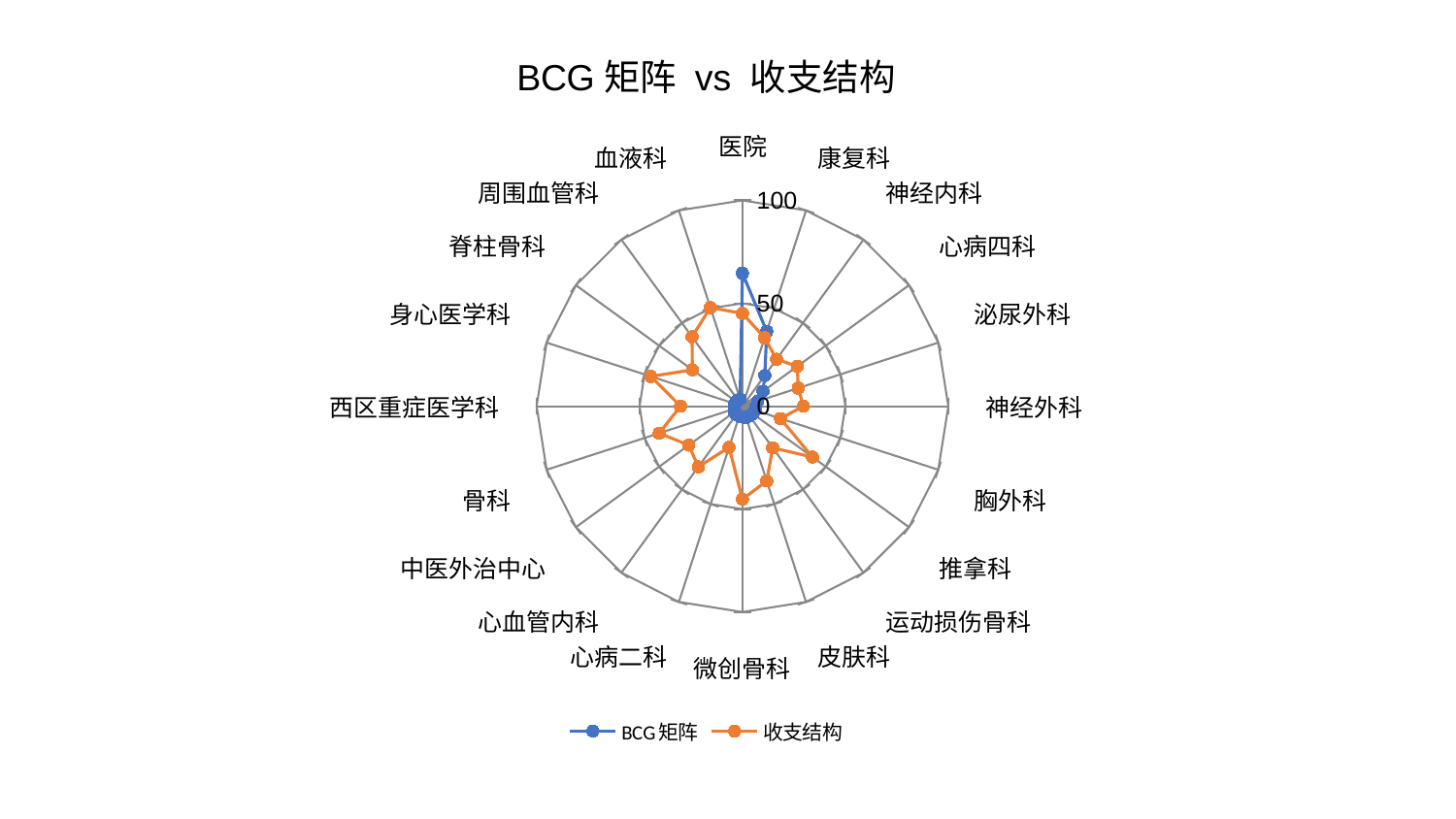

### Chart: BCG矩阵 vs 收支结构

| Category | BCG矩阵 | 收支结构 |
|---|---|---|
| 医院 | 64.6477631077749 | 45.05810875232962 |
| 康复科 | 38.200662307001664 | 34.94677695118635 |
| 神经内科 | 18.49075069788878 | 28.203121889749124 |
| 心病四科 | 12.324460332310816 | 32.93556522200199 |
| 泌尿外科 | 7.727003909481471 | 28.477109409590252 |
| 神经外科 | 6.535404322755656 | 29.652369432009138 |
| 胸外科 | 6.493880972972452 | 19.425417741998743 |
| 推拿科 | 6.222508450473654 | 42.08375716164467 |
| 运动损伤骨科 | 5.90291191076154 | 25.02245636416861 |
| 皮肤科 | 5.871998087199532 | 38.25199291869672 |
| 微创骨科 | 5.27614411971966 | 45.20654179706802 |
| 心病二科 | 5.073826646553044 | 21.00508729792631 |
| 心血管内科 | 5.0317917820173195 | 36.45242888444819 |
| 中医外治中心 | 4.76659712595322 | 32.22196940336233 |
| 骨科 | 4.008932336588046 | 42.50840427736719 |
| 西区重症医学科 | 3.999814253929579 | 30.09458507419073 |
| 身心医学科 | 3.945162216188505 | 46.794726571882286 |
| 脊柱骨科 | 3.7561294610432046 | 30.108803897732525 |
| 周围血管科 | 3.672507013212267 | 41.67776505578629 |
| 血液科 | 3.653705720855611 | 50.40640377698708 |
83